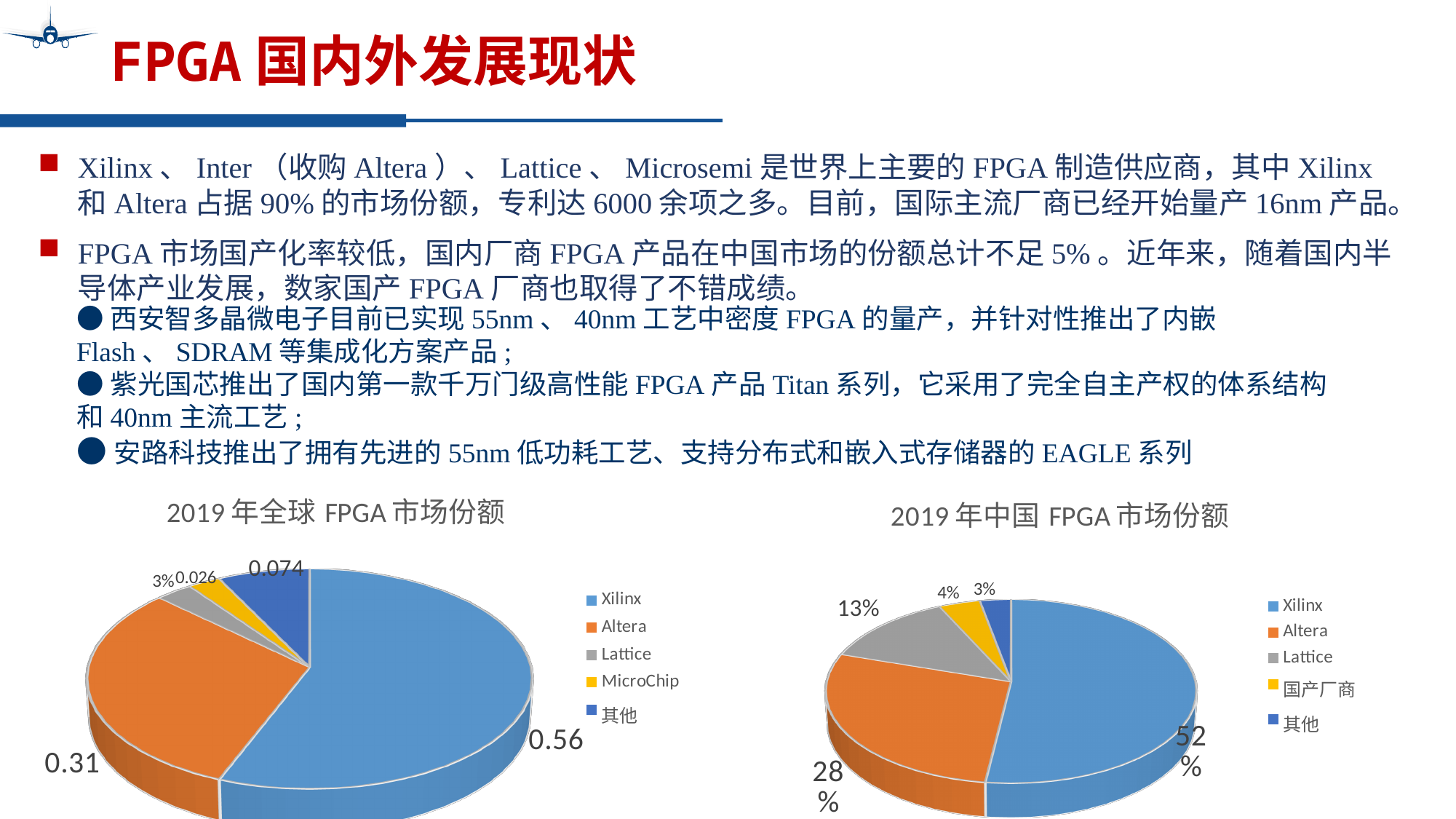

# FPGA国内外发展现状
Xilinx、Inter（收购Altera）、Lattice、Microsemi是世界上主要的FPGA制造供应商，其中Xilinx和Altera占据90%的市场份额，专利达6000余项之多。目前，国际主流厂商已经开始量产16nm产品。
FPGA市场国产化率较低，国内厂商FPGA产品在中国市场的份额总计不足5%。近年来，随着国内半导体产业发展，数家国产FPGA厂商也取得了不错成绩。

●西安智多晶微电子目前已实现55nm、40nm工艺中密度FPGA的量产，并针对性推出了内嵌Flash、SDRAM等集成化方案产品;
●紫光国芯推出了国内第一款千万门级高性能FPGA产品Titan系列，它采用了完全自主产权的体系结构和40nm主流工艺;
●安路科技推出了拥有先进的55nm低功耗工艺、支持分布式和嵌入式存储器的EAGLE系列

[unsupported chart]

[unsupported chart]